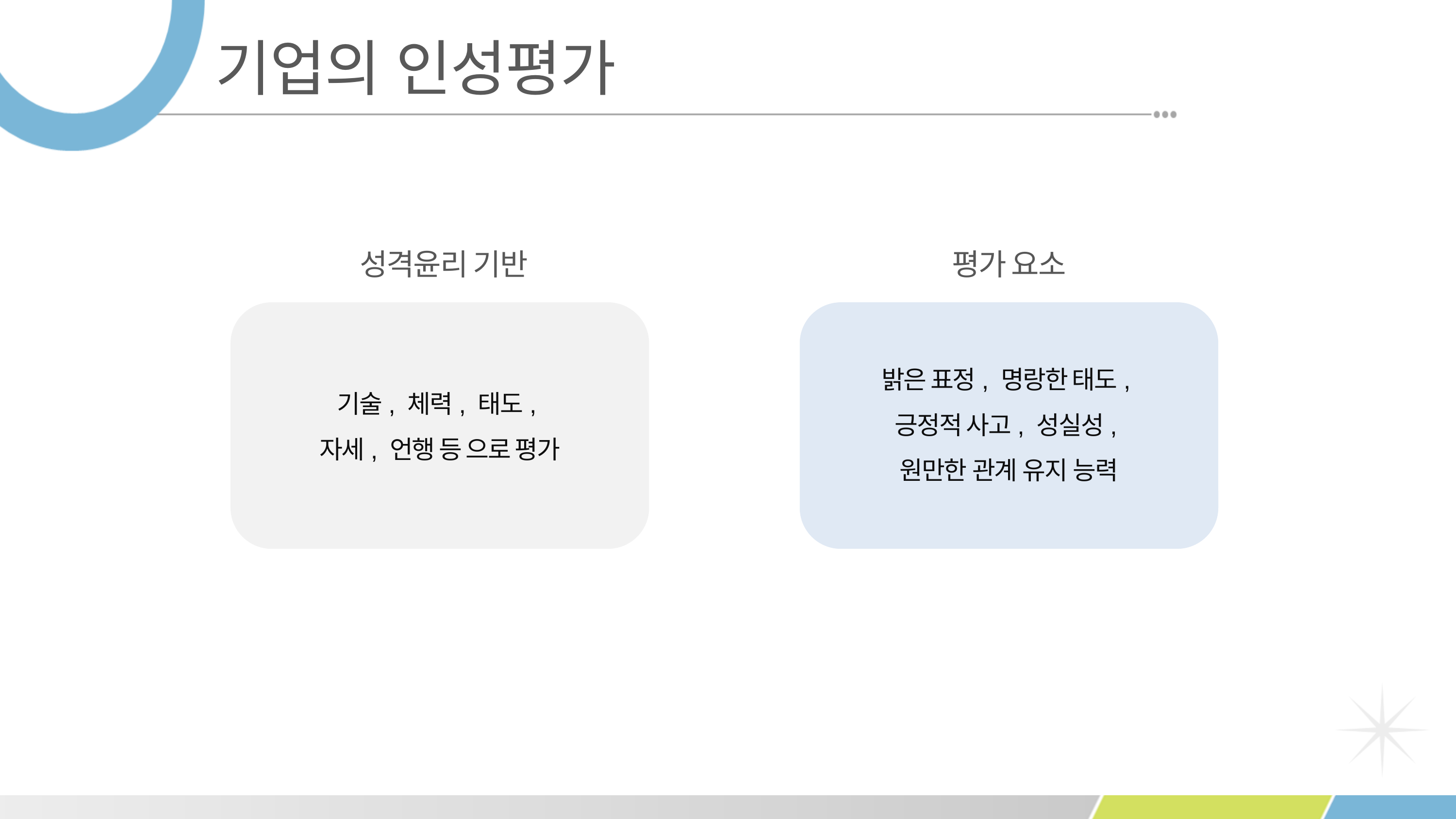

기업의 인성평가
성격윤리 기반
평가 요소

밝은 표정, 명랑한 태도,
긍정적 사고, 성실성,
원만한 관계 유지 능력
기술, 체력, 태도,
자세, 언행 등 으로 평가